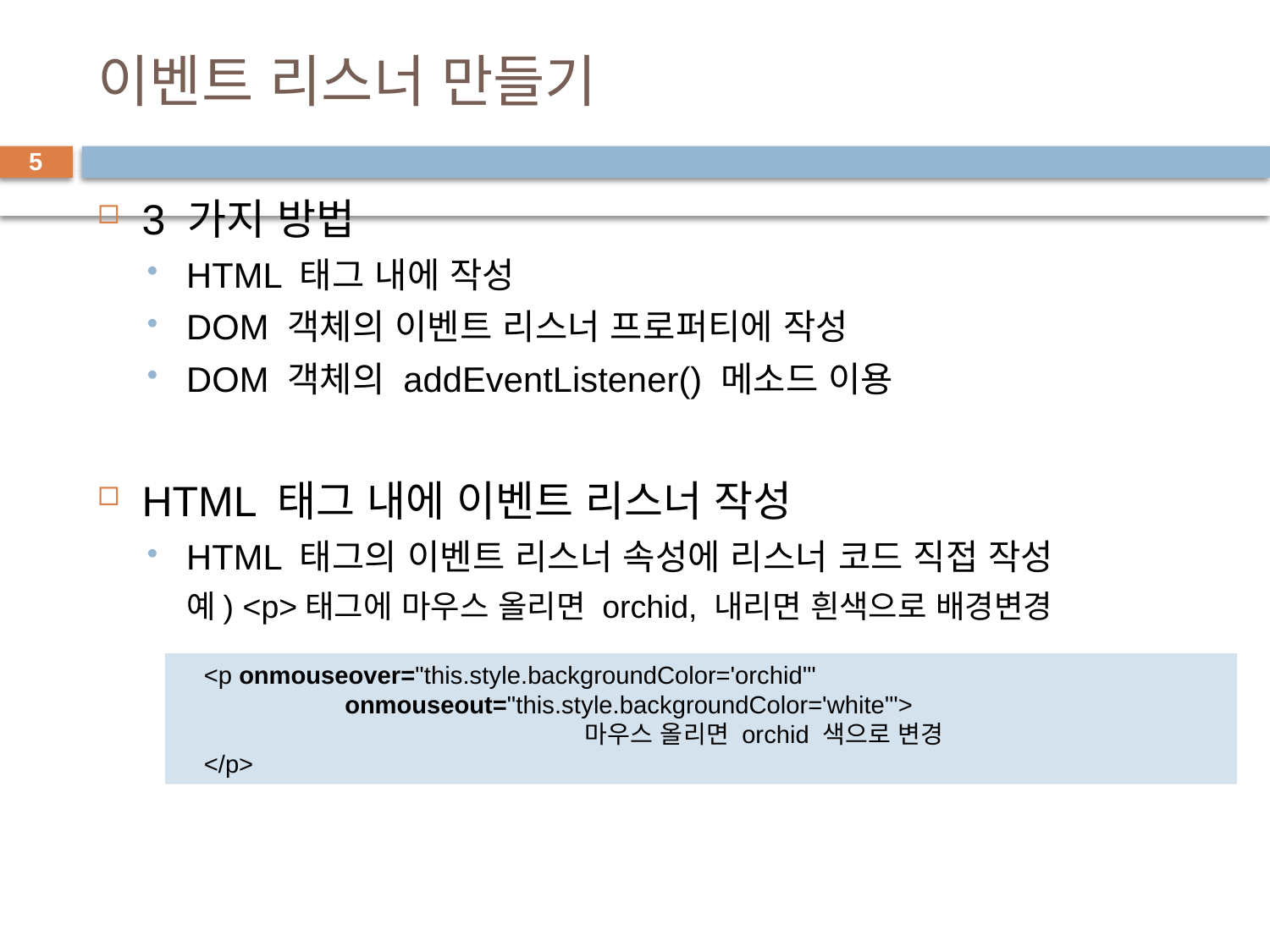

# 이벤트 리스너 만들기
5
3 가지 방법
HTML 태그 내에 작성
DOM 객체의 이벤트 리스너 프로퍼티에 작성
DOM 객체의 addEventListener() 메소드 이용

HTML 태그 내에 이벤트 리스너 작성
HTML 태그의 이벤트 리스너 속성에 리스너 코드 직접 작성
예) <p>태그에 마우스 올리면 orchid, 내리면 흰색으로 배경변경

<p onmouseover="this.style.backgroundColor='orchid'"
	  onmouseout="this.style.backgroundColor='white'">
			마우스 올리면 orchid 색으로 변경
</p>